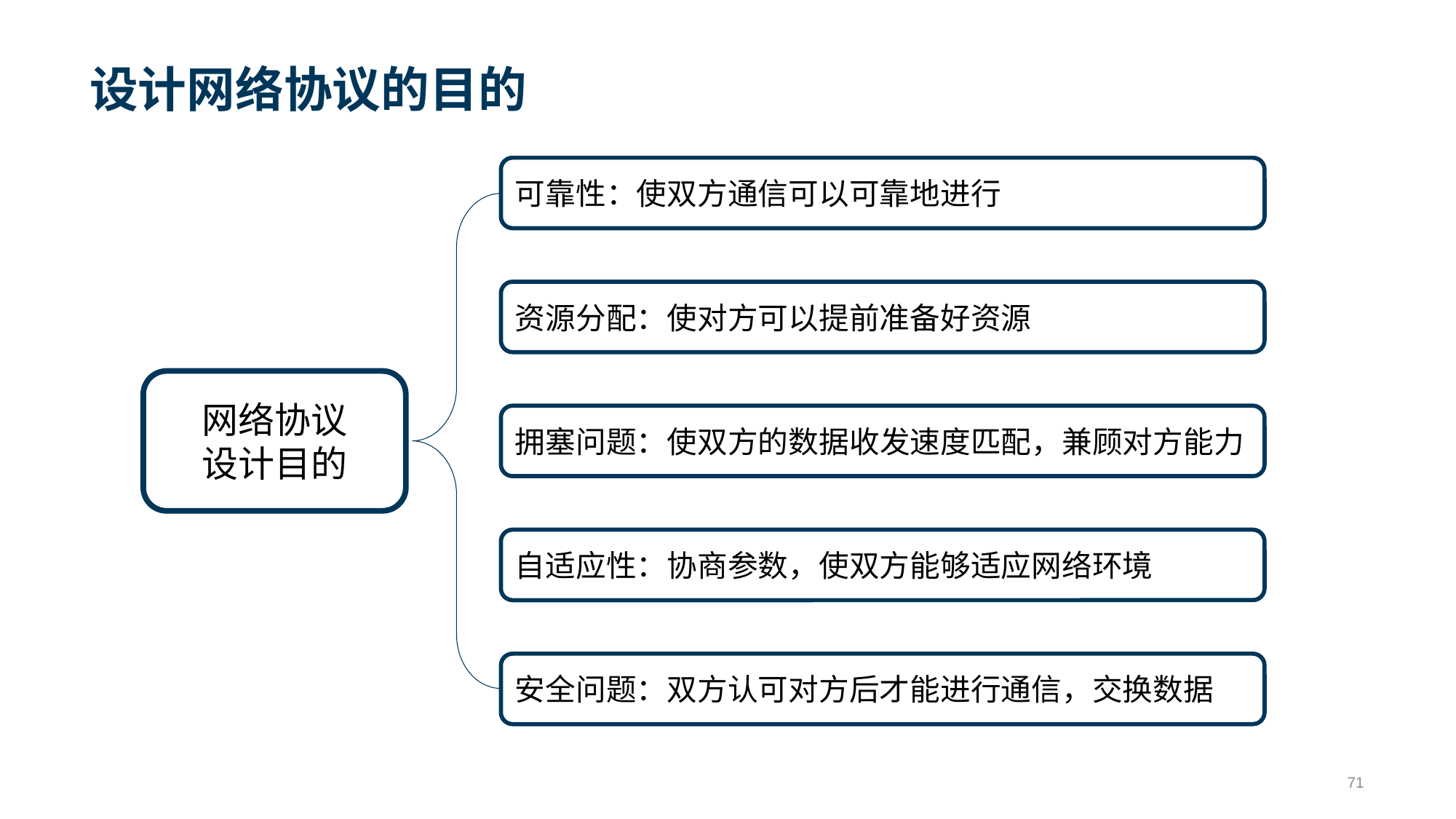

# 设计网络协议的目的
可靠性：使双方通信可以可靠地进行

资源分配：使对方可以提前准备好资源
网络协议
设计目的
拥塞问题：使双方的数据收发速度匹配，兼顾对方能力
自适应性：协商参数，使双方能够适应网络环境
安全问题：双方认可对方后才能进行通信，交换数据
71